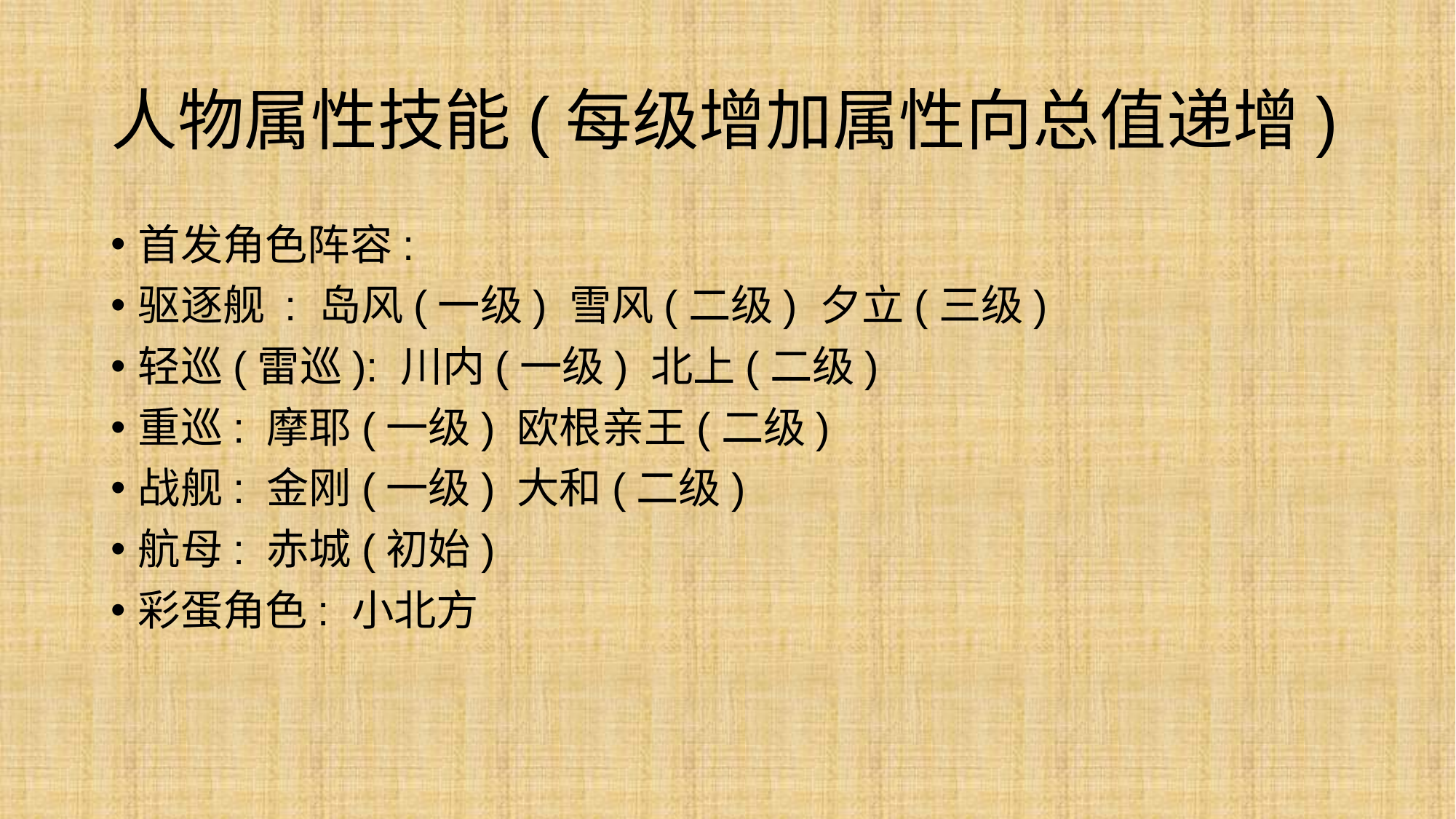

# 人物属性技能(每级增加属性向总值递增)
首发角色阵容:
驱逐舰 : 岛风(一级) 雪风(二级) 夕立(三级)
轻巡(雷巡): 川内(一级) 北上(二级)
重巡: 摩耶(一级) 欧根亲王(二级)
战舰: 金刚(一级) 大和(二级)
航母: 赤城(初始)
彩蛋角色: 小北方